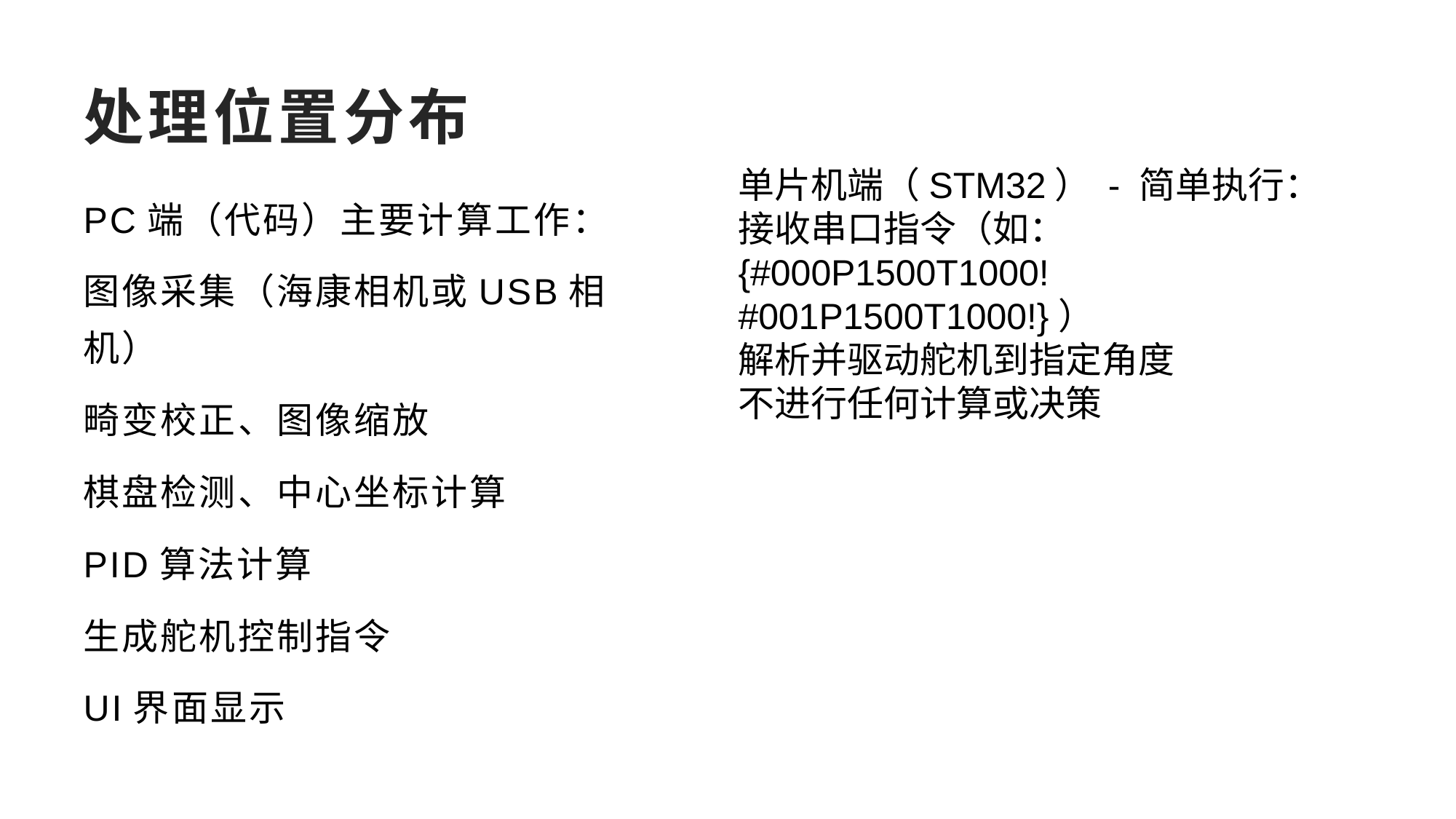

# 处理位置分布
单片机端（STM32） - 简单执行：
接收串口指令（如：{#000P1500T1000!#001P1500T1000!}）
解析并驱动舵机到指定角度
不进行任何计算或决策
PC端（代码）主要计算工作：
图像采集（海康相机或USB相机）
畸变校正、图像缩放
棋盘检测、中心坐标计算
PID算法计算
生成舵机控制指令
UI界面显示